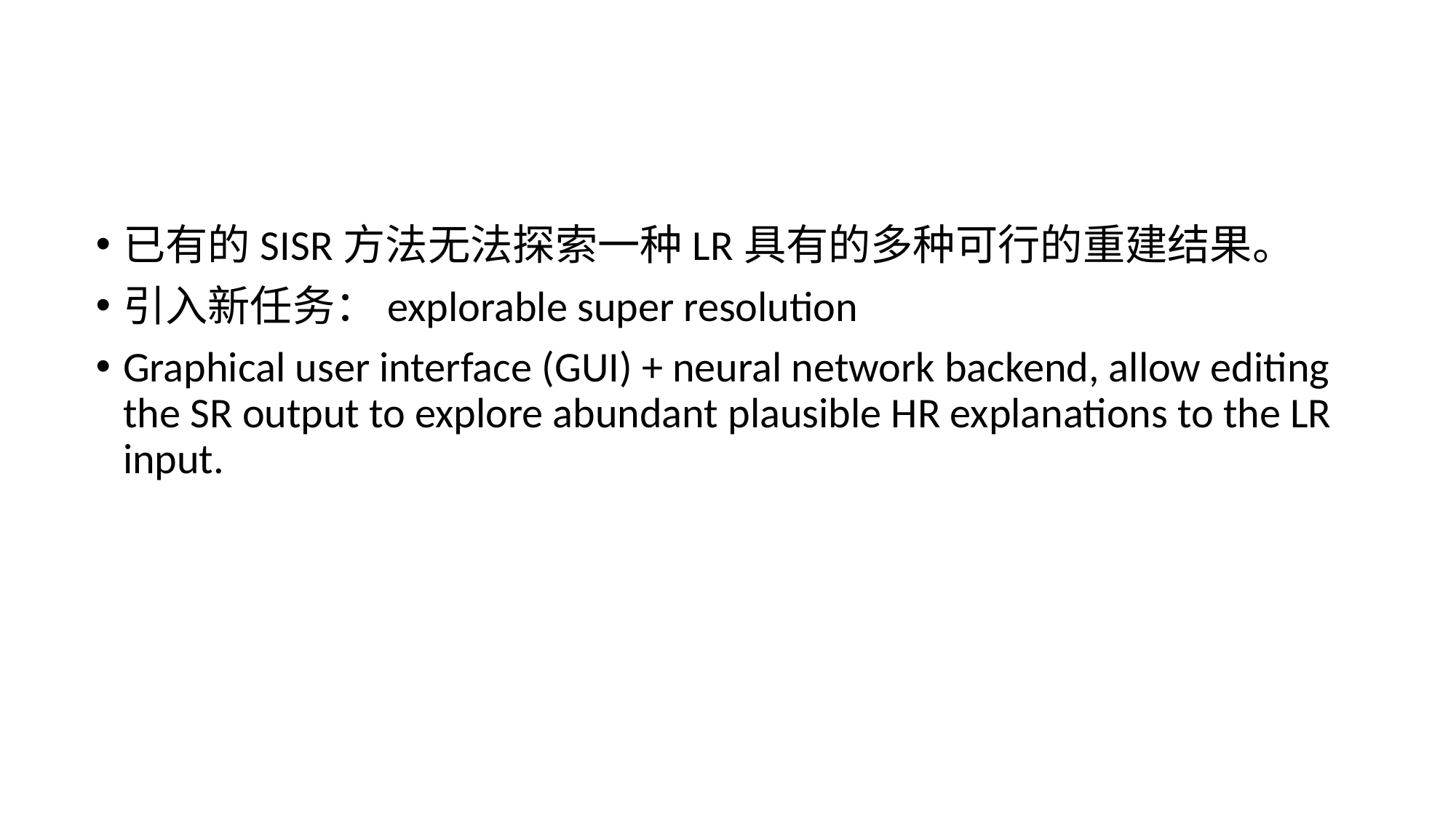

#
已有的SISR方法无法探索一种LR具有的多种可行的重建结果。
引入新任务：explorable super resolution
Graphical user interface (GUI) + neural network backend, allow editing the SR output to explore abundant plausible HR explanations to the LR input.